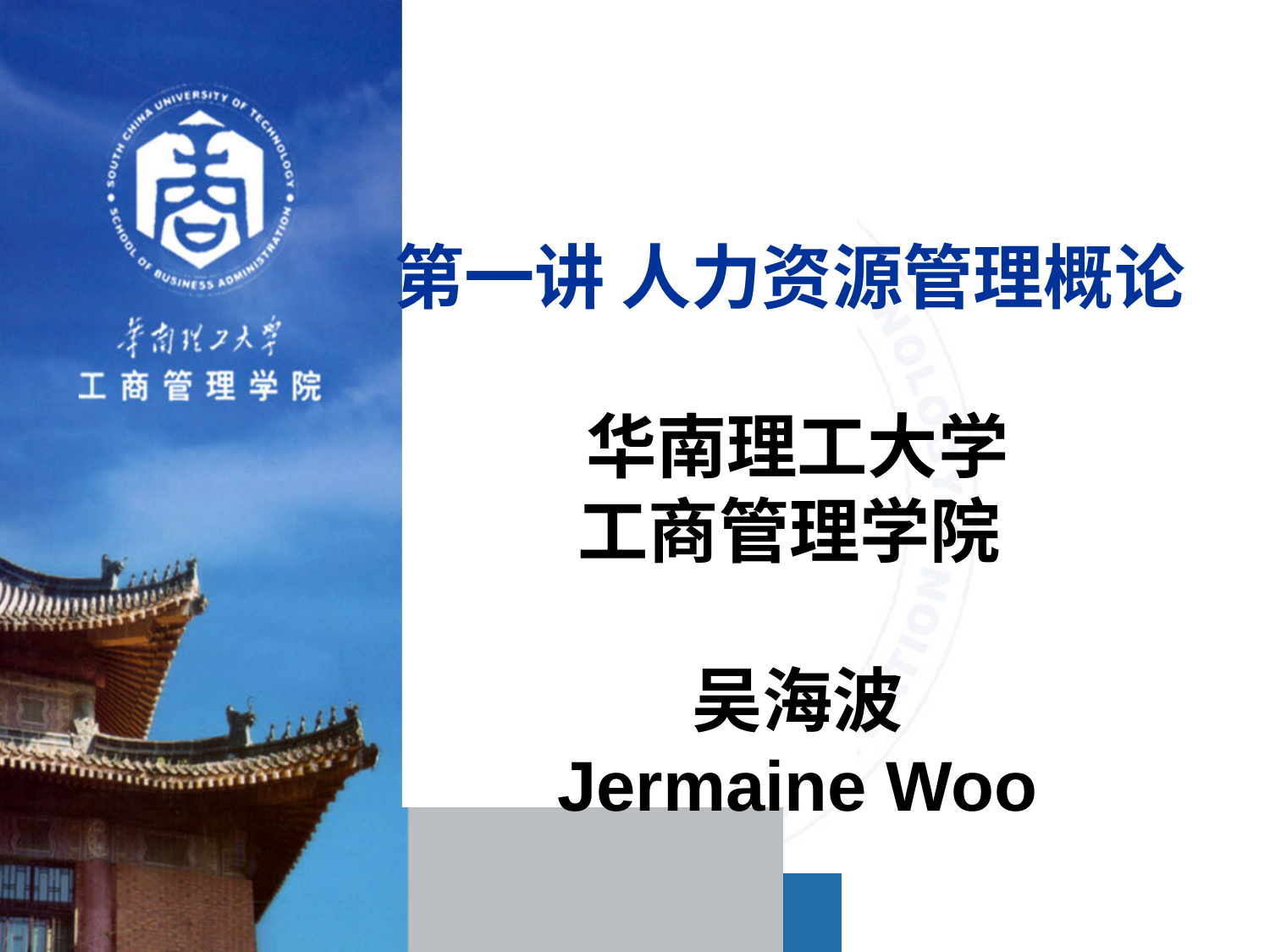

# 第一讲 人力资源管理概论 华南理工大学 工商管理学院 吴海波 Jermaine Woo